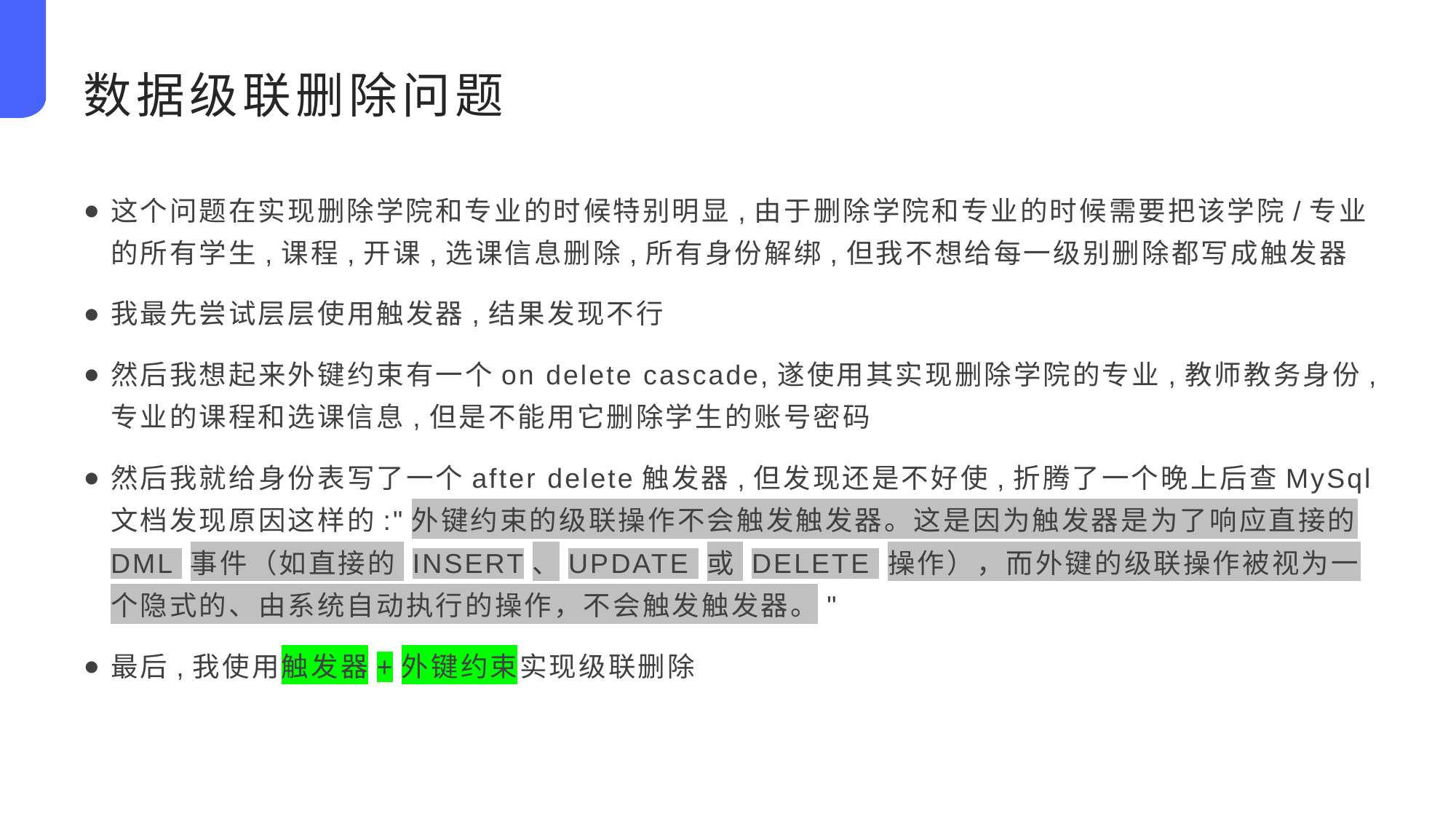

数据级联删除问题
这个问题在实现删除学院和专业的时候特别明显,由于删除学院和专业的时候需要把该学院/专业的所有学生,课程,开课,选课信息删除,所有身份解绑,但我不想给每一级别删除都写成触发器
我最先尝试层层使用触发器,结果发现不行
然后我想起来外键约束有一个on delete cascade,遂使用其实现删除学院的专业,教师教务身份,专业的课程和选课信息,但是不能用它删除学生的账号密码
然后我就给身份表写了一个after delete触发器,但发现还是不好使,折腾了一个晚上后查MySql文档发现原因这样的:"外键约束的级联操作不会触发触发器。这是因为触发器是为了响应直接的 DML 事件（如直接的 INSERT、UPDATE 或 DELETE 操作），而外键的级联操作被视为一个隐式的、由系统自动执行的操作，不会触发触发器。"
最后,我使用触发器+外键约束实现级联删除